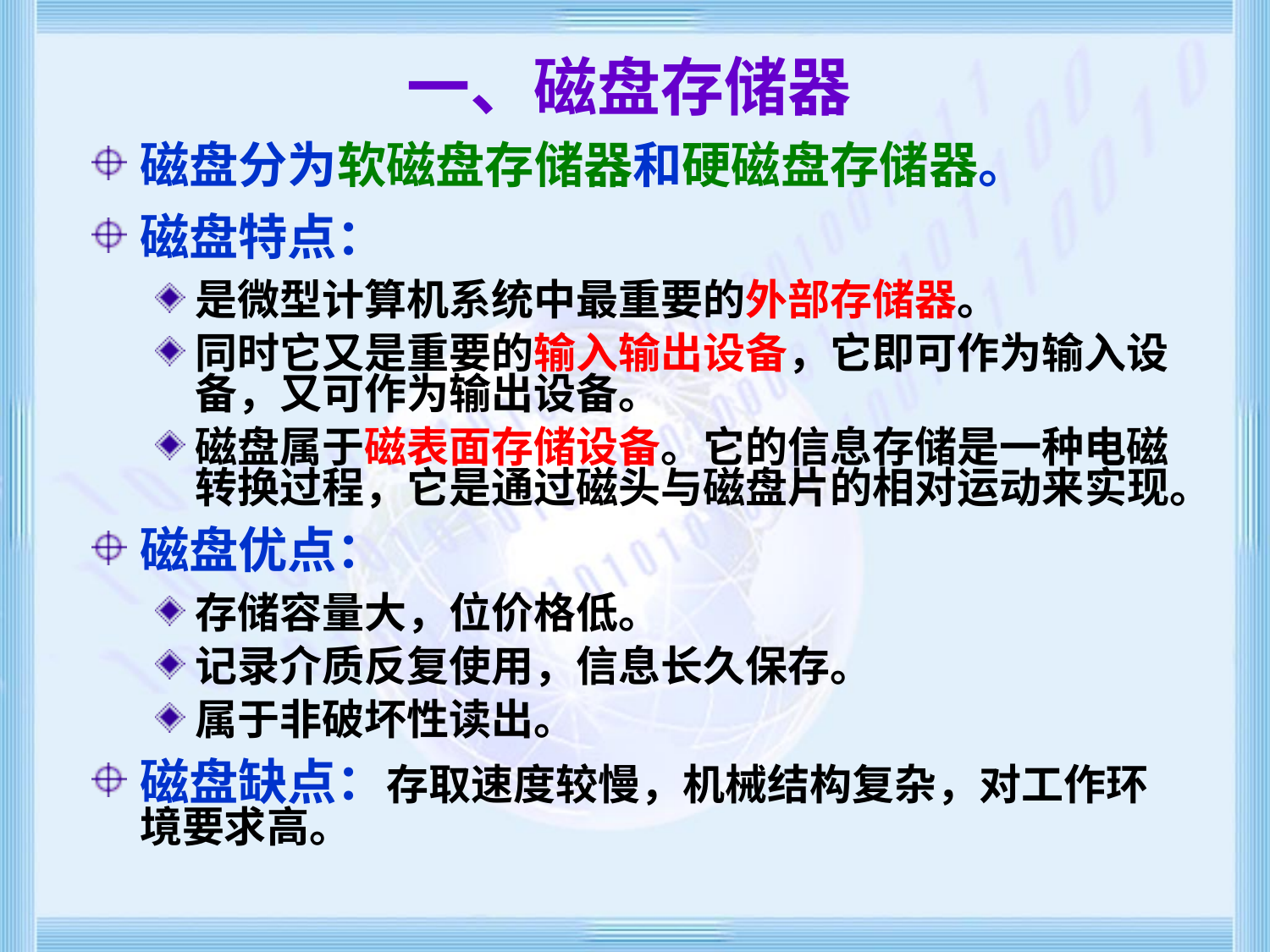

# 一、磁盘存储器
磁盘分为软磁盘存储器和硬磁盘存储器。
磁盘特点：
是微型计算机系统中最重要的外部存储器。
同时它又是重要的输入输出设备，它即可作为输入设备，又可作为输出设备。
磁盘属于磁表面存储设备。它的信息存储是一种电磁转换过程，它是通过磁头与磁盘片的相对运动来实现。
磁盘优点：
存储容量大，位价格低。
记录介质反复使用，信息长久保存。
属于非破坏性读出。
磁盘缺点：存取速度较慢，机械结构复杂，对工作环境要求高。
6